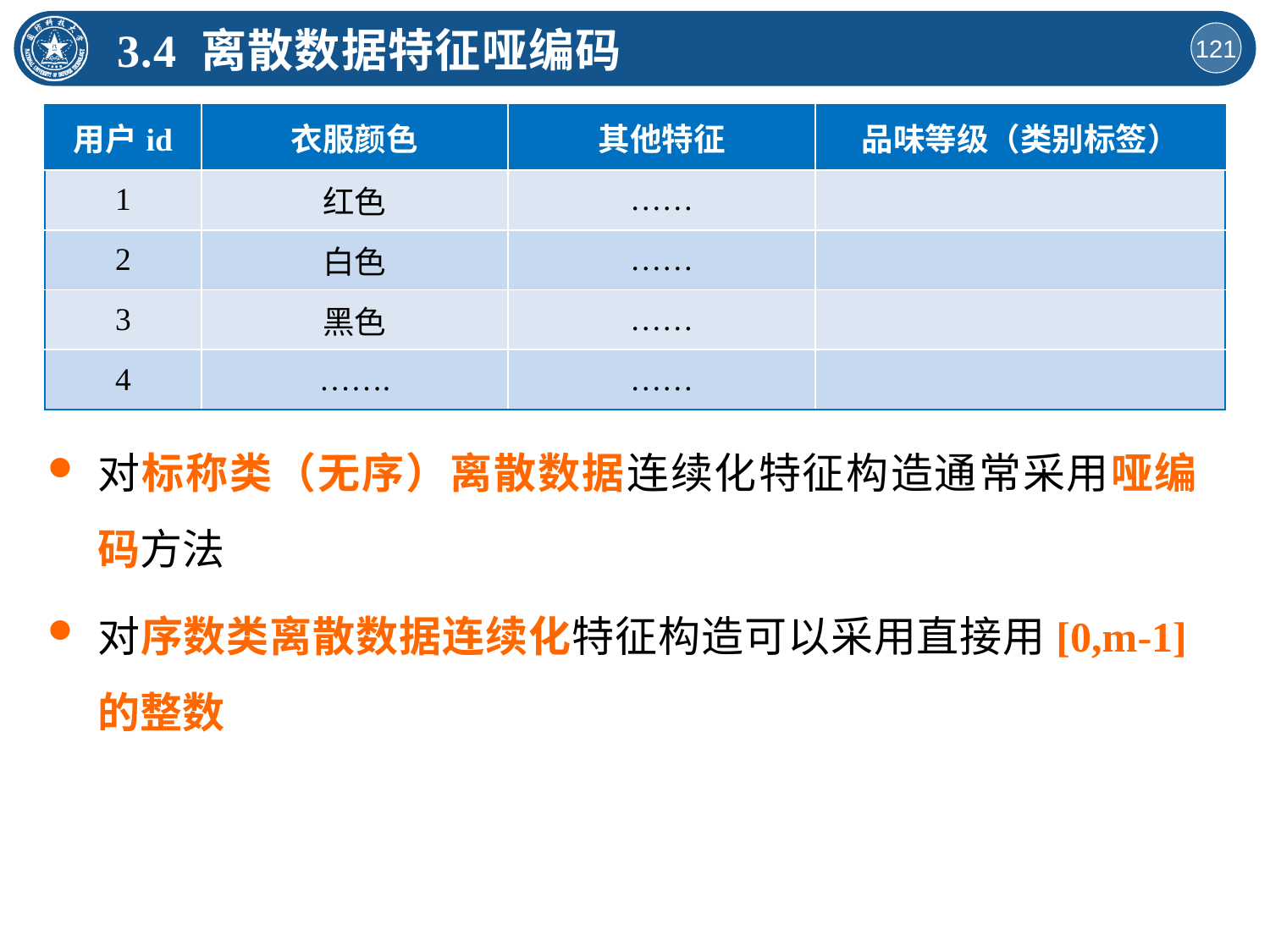

3.4 离散数据特征哑编码
| 用户id | 衣服颜色 | 其他特征 | 品味等级（类别标签） |
| --- | --- | --- | --- |
| 1 | 红色 | …… |  |
| 2 | 白色 | …… |  |
| 3 | 黑色 | …… |  |
| 4 | ……. | …… |  |
对标称类（无序）离散数据连续化特征构造通常采用哑编码方法
对序数类离散数据连续化特征构造可以采用直接用[0,m-1]的整数